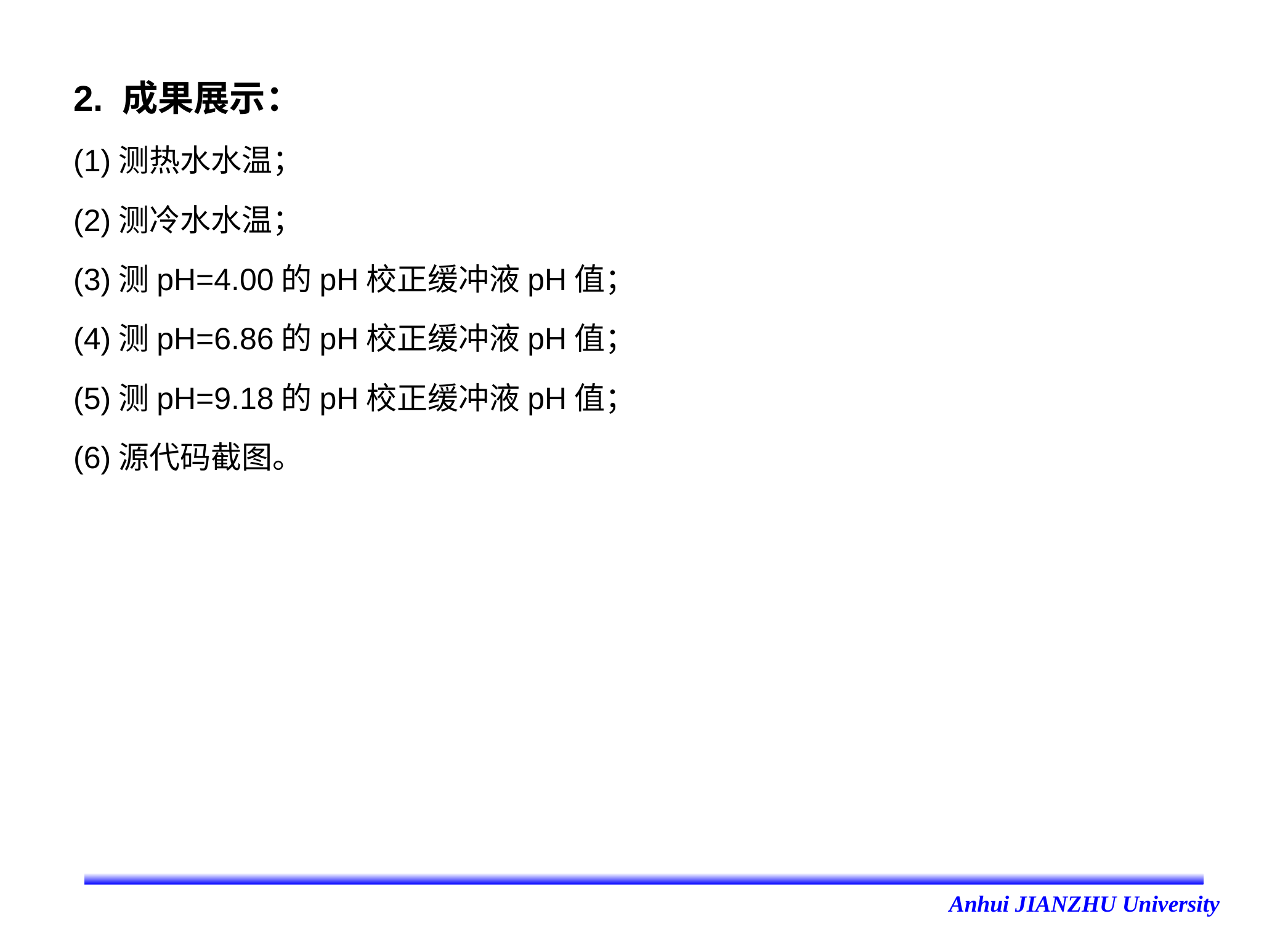

2. 成果展示：
(1)测热水水温；
(2)测冷水水温；
(3)测pH=4.00的pH校正缓冲液pH值；
(4)测pH=6.86的pH校正缓冲液pH值；
(5)测pH=9.18的pH校正缓冲液pH值；
(6)源代码截图。